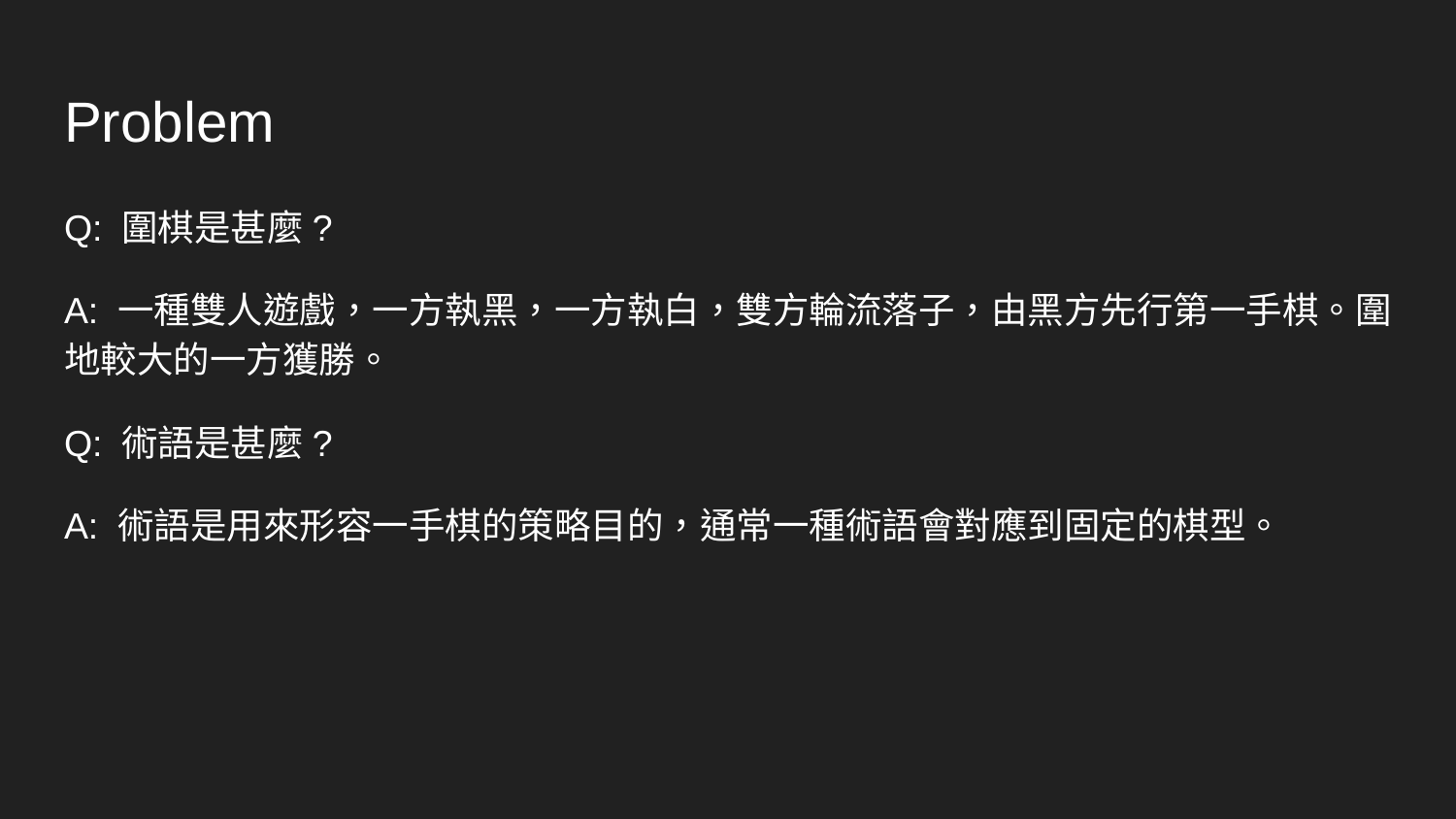

# Problem
Q: 圍棋是甚麼?
A: 一種雙人遊戲，一方執黑，一方執白，雙方輪流落子，由黑方先行第一手棋。圍地較大的一方獲勝。
Q: 術語是甚麼?
A: 術語是用來形容一手棋的策略目的，通常一種術語會對應到固定的棋型。